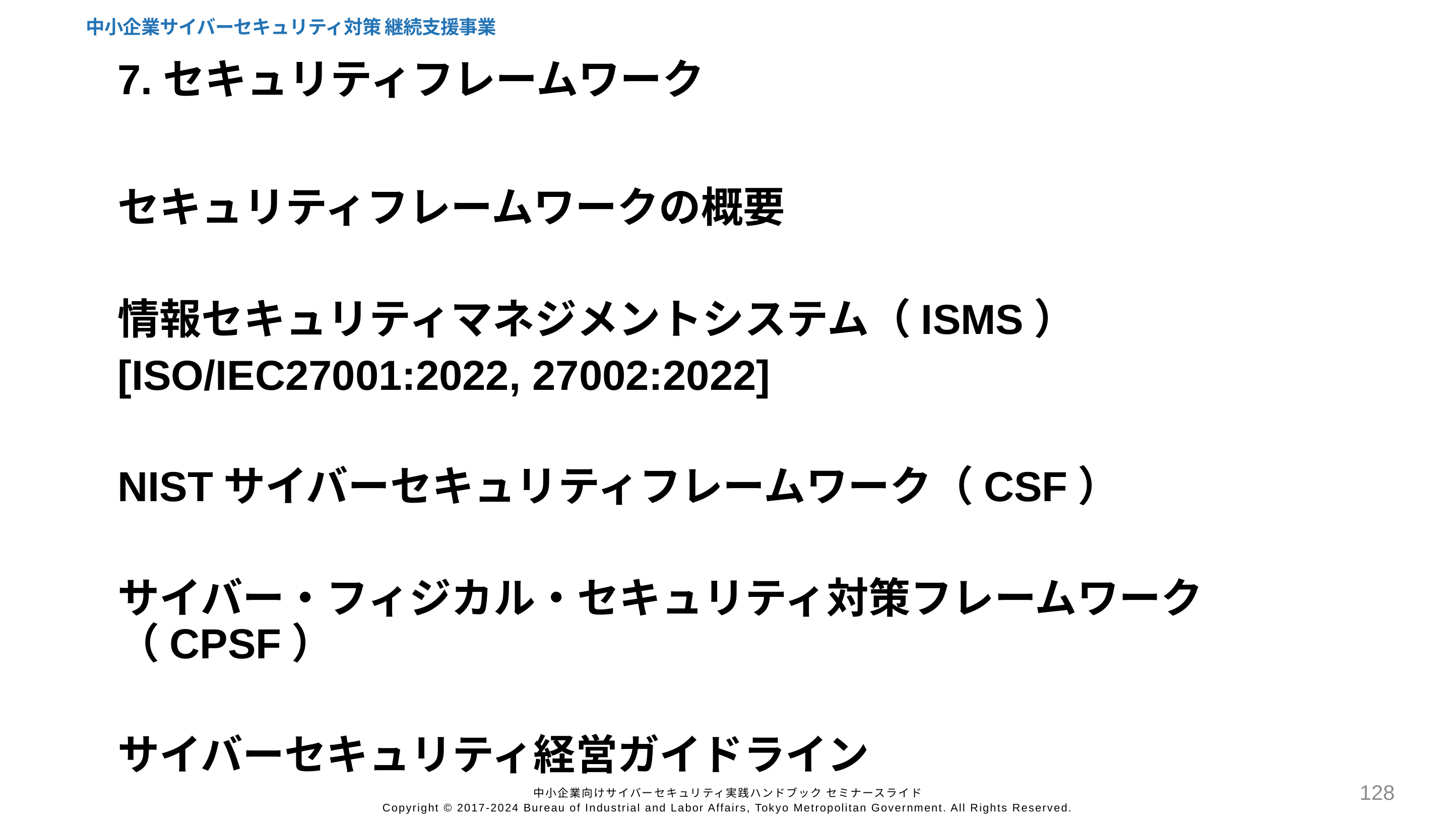

中小企業サイバーセキュリティ対策 継続支援事業
7.セキュリティフレームワーク

セキュリティフレームワークの概要

情報セキュリティマネジメントシステム（ISMS）
[ISO/IEC27001:2022, 27002:2022]

NISTサイバーセキュリティフレームワーク（CSF）

サイバー・フィジカル・セキュリティ対策フレームワーク（CPSF）

サイバーセキュリティ経営ガイドライン
128